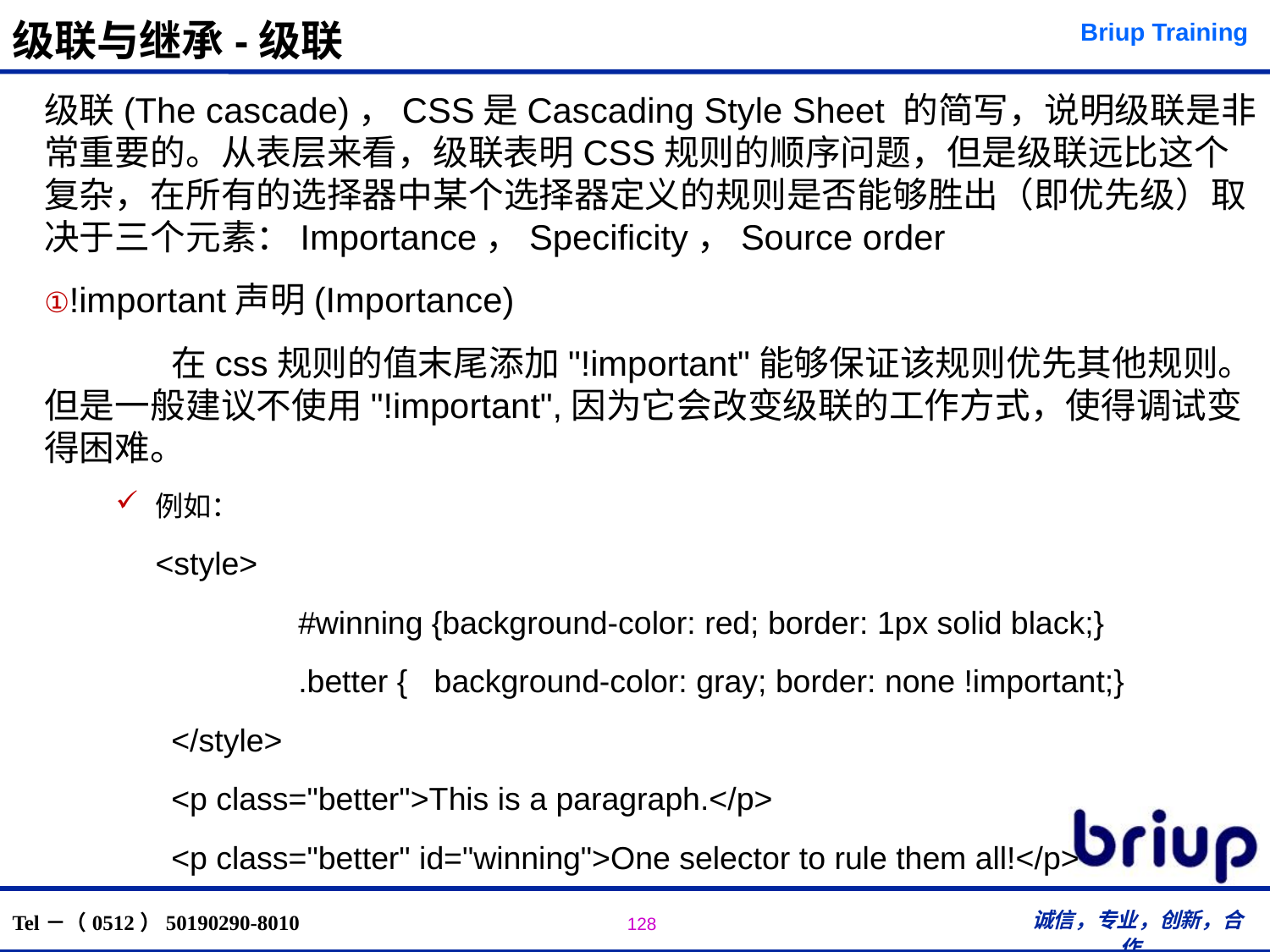

# 级联与继承-级联
级联(The cascade)，CSS是Cascading Style Sheet 的简写，说明级联是非常重要的。从表层来看，级联表明CSS规则的顺序问题，但是级联远比这个复杂，在所有的选择器中某个选择器定义的规则是否能够胜出（即优先级）取决于三个元素：Importance，Specificity，Source order
!important声明(Importance)
	在css规则的值末尾添加"!important"能够保证该规则优先其他规则。但是一般建议不使用"!important",因为它会改变级联的工作方式，使得调试变得困难。
例如：
	<style>
		#winning {background-color: red; border: 1px solid black;}
		.better {	 background-color: gray; border: none !important;}
	</style>
	<p class="better">This is a paragraph.</p>
	<p class="better" id="winning">One selector to rule them all!</p>